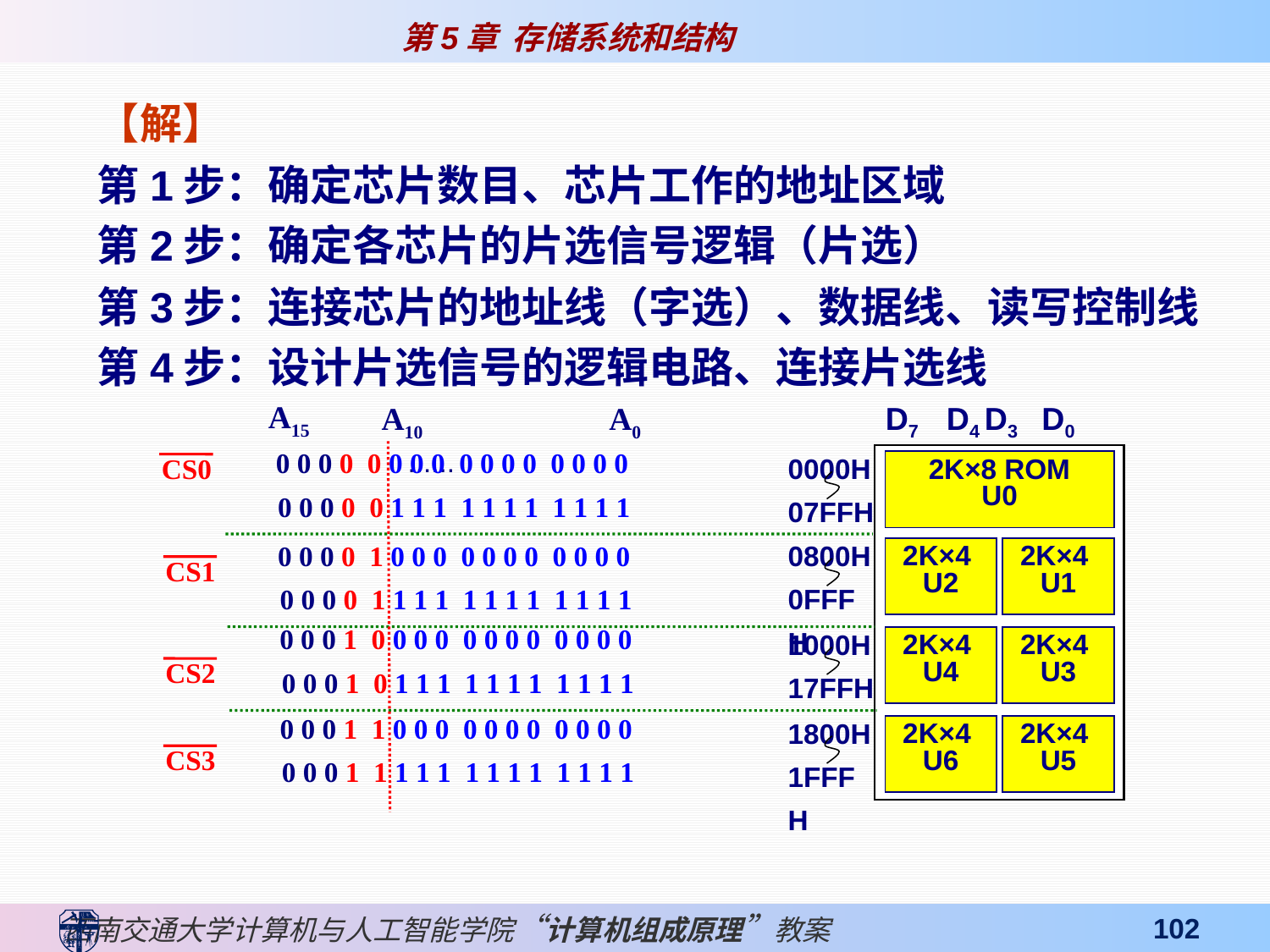

【解】
第1步：确定芯片数目、芯片工作的地址区域
第2步：确定各芯片的片选信号逻辑（片选）
第3步：连接芯片的地址线（字选）、数据线、读写控制线
第4步：设计片选信号的逻辑电路、连接片选线
A15
A10
A0
D7    D4 D3    D0
0000H
07FFH

2K×8 ROM
U0
0800H
0FFFH

2K×4
U2
2K×4
U1
1000H
17FFH

2K×4
U4
2K×4
U3
1800H
1FFFH

2K×4
U6
2K×4
U5
           ......
0 0 0 0  0 0 0 0  0 0 0 0  0 0 0 0
0 0 0 0  0 1 1 1  1 1 1 1  1 1 1 1

CS0

0 0 0 0  1 0 0 0  0 0 0 0  0 0 0 0
0 0 0 0  1 1 1 1  1 1 1 1  1 1 1 1

CS1

0 0 0 1  0 0 0 0  0 0 0 0  0 0 0 0
0 0 0 1  0 1 1 1  1 1 1 1  1 1 1 1

CS2

0 0 0 1  1 0 0 0  0 0 0 0  0 0 0 0
0 0 0 1  1 1 1 1  1 1 1 1  1 1 1 1
CS3